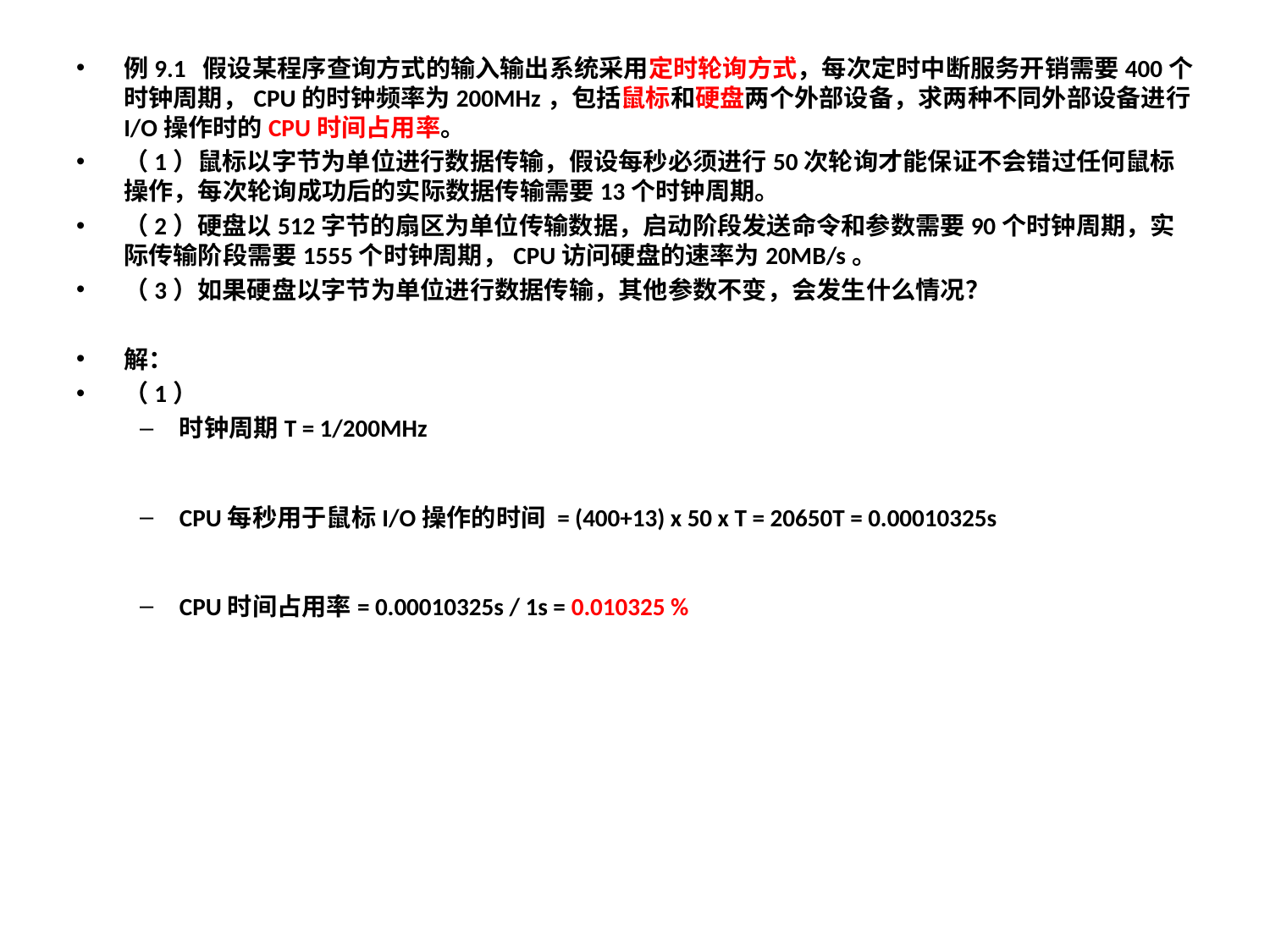

例9.1  假设某程序查询方式的输入输出系统采用定时轮询方式，每次定时中断服务开销需要400个时钟周期，CPU的时钟频率为200MHz，包括鼠标和硬盘两个外部设备，求两种不同外部设备进行I/O操作时的CPU时间占用率。
（1）鼠标以字节为单位进行数据传输，假设每秒必须进行50次轮询才能保证不会错过任何鼠标操作，每次轮询成功后的实际数据传输需要13个时钟周期。
（2）硬盘以512字节的扇区为单位传输数据，启动阶段发送命令和参数需要90个时钟周期，实际传输阶段需要1555个时钟周期，CPU访问硬盘的速率为20MB/s。
（3）如果硬盘以字节为单位进行数据传输，其他参数不变，会发生什么情况？

解：
（1）
时钟周期T = 1/200MHz

CPU每秒用于鼠标I/O操作的时间 = (400+13) x 50 x T = 20650T = 0.00010325s

CPU时间占用率= 0.00010325s / 1s = 0.010325 %